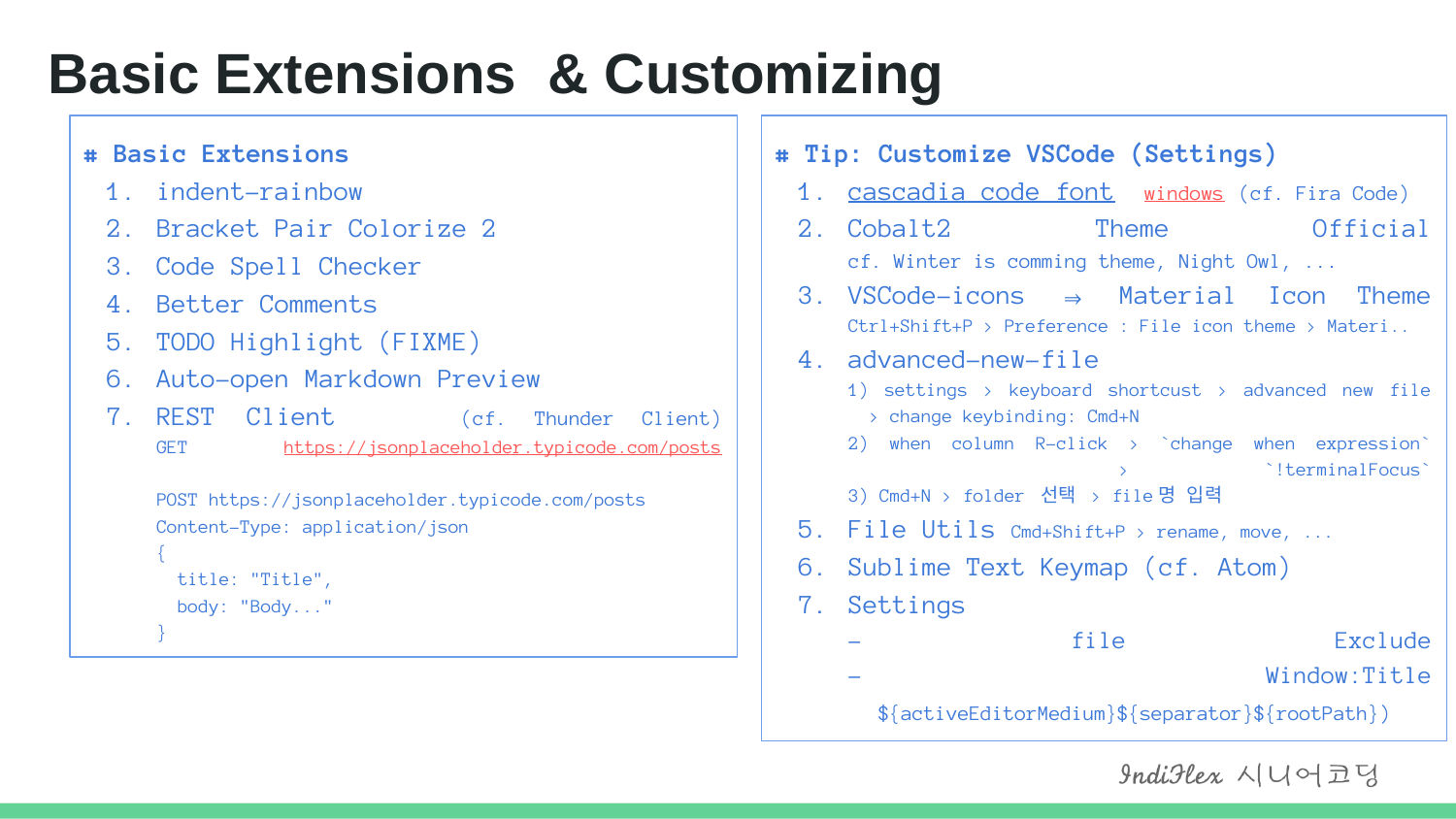

# Basic Extensions  & Customizing
# Basic Extensions
indent-rainbow
Bracket Pair Colorize 2
Code Spell Checker
Better Comments
TODO Highlight (FIXME)
Auto-open Markdown Preview
REST Client    (cf. Thunder Client)
GET https://jsonplaceholder.typicode.com/posts
POST https://jsonplaceholder.typicode.com/posts
Content-Type: application/json
{
  title: "Title",
  body: "Body..."
}
# Tip: Customize VSCode (Settings)
cascadia code font  windows (cf. Fira Code)
Cobalt2 Theme Official
cf. Winter is comming theme, Night Owl, ...
VSCode-icons ⇒ Material Icon Theme
Ctrl+Shift+P > Preference : File icon theme > Materi..
advanced-new-file
1) settings > keyboard shortcust > advanced new file
  > change keybinding: Cmd+N
2) when column R-click > `change when expression`
  > `!terminalFocus`
3) Cmd+N > folder 선택 > file명 입력
File Utils Cmd+Shift+P > rename, move, ...
Sublime Text Keymap (cf. Atom)
Settings
- file Exclude
- Window:Title
  ${activeEditorMedium}${separator}${rootPath})